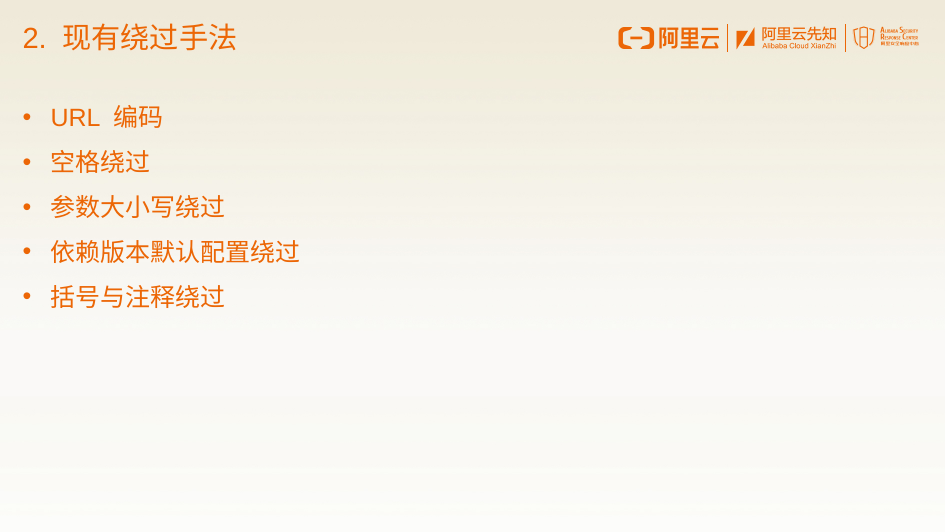

2. 现有绕过手法
URL 编码
空格绕过
参数大小写绕过
依赖版本默认配置绕过
括号与注释绕过